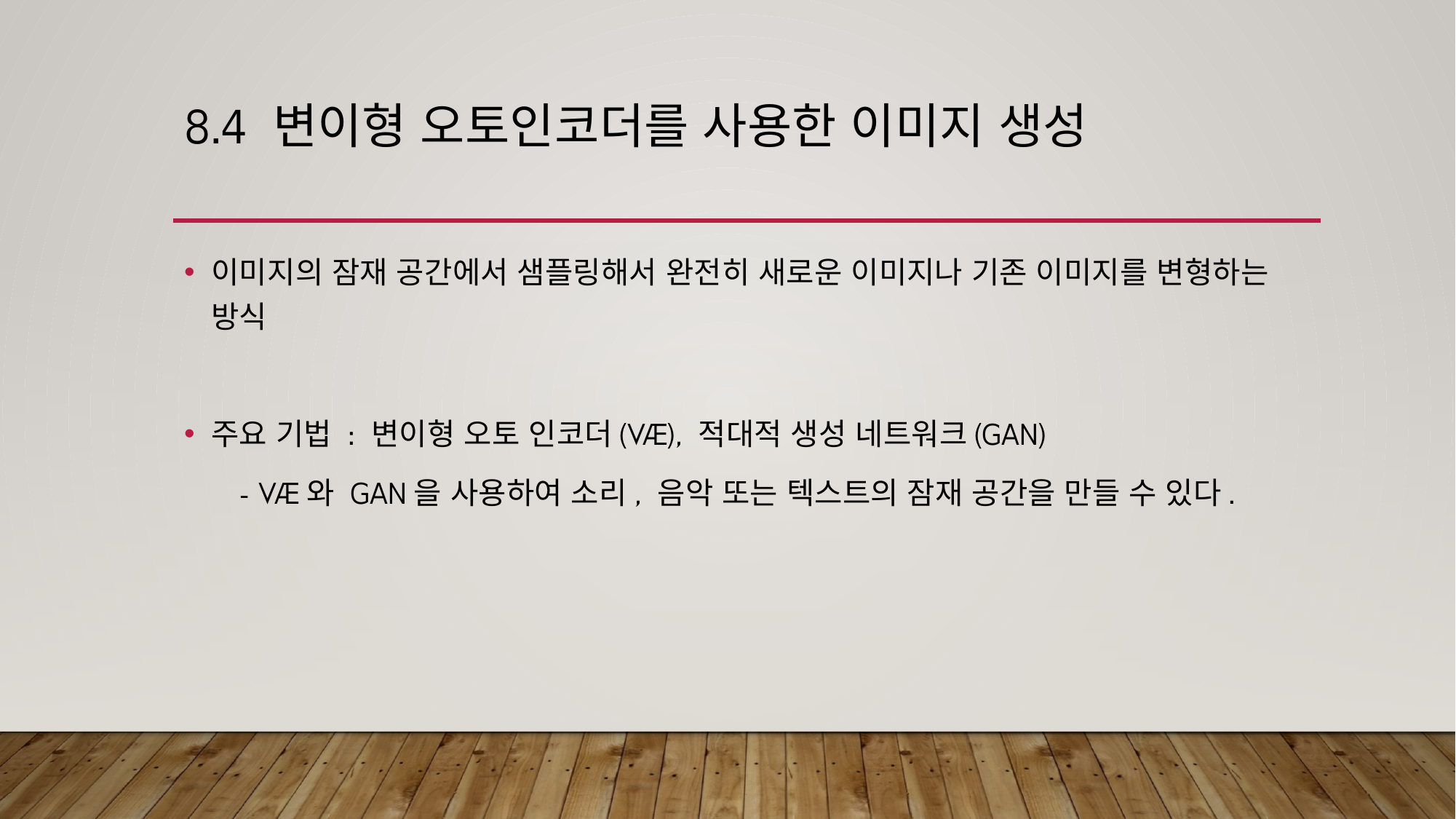

# 8.4 변이형 오토인코더를 사용한 이미지 생성
이미지의 잠재 공간에서 샘플링해서 완전히 새로운 이미지나 기존 이미지를 변형하는 방식

주요 기법 : 변이형 오토 인코더(VAE), 적대적 생성 네트워크(GAN)
      - VAE와 GAN을 사용하여 소리, 음악 또는 텍스트의 잠재 공간을 만들 수 있다.